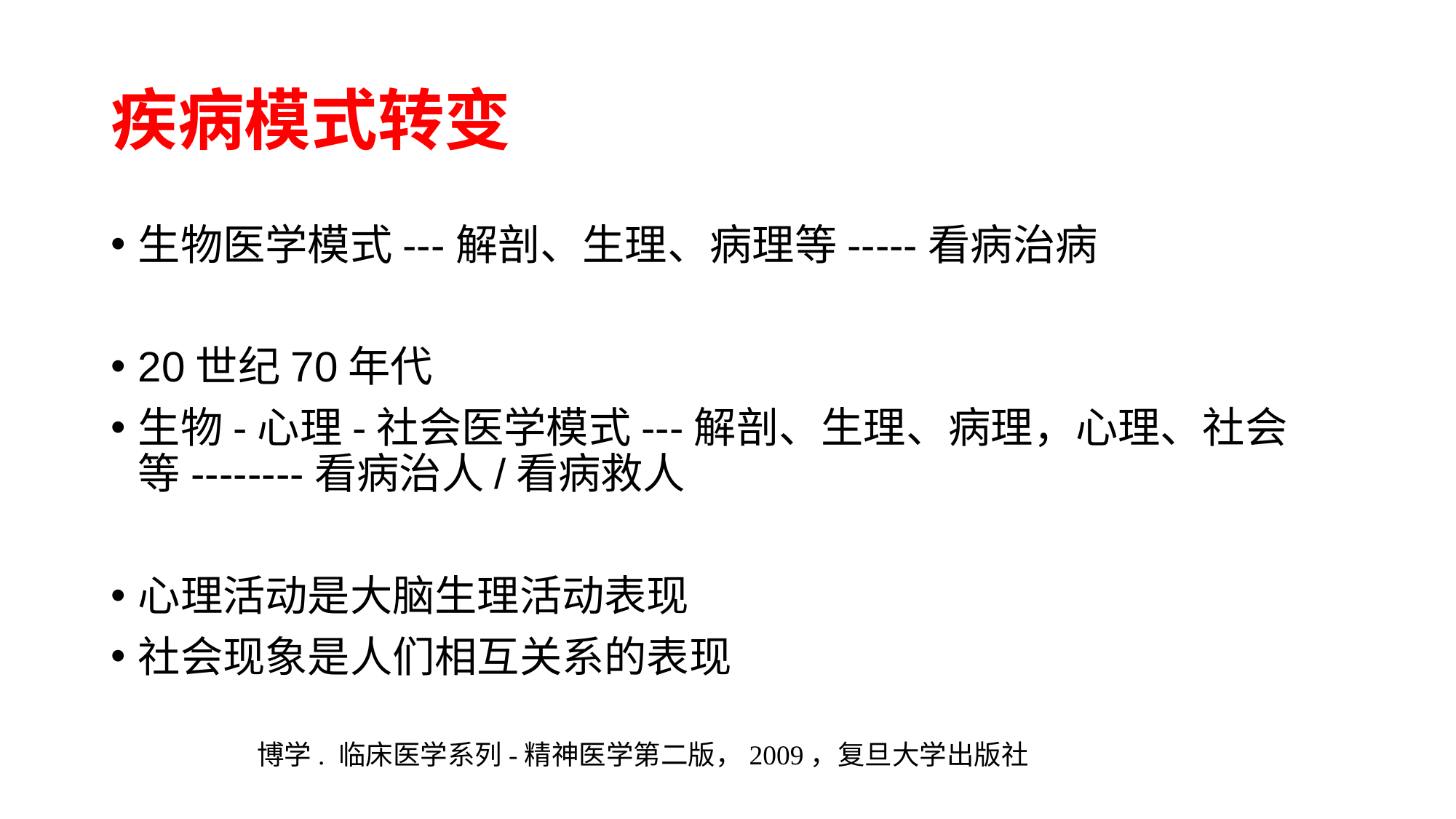

# 疾病模式转变
生物医学模式---解剖、生理、病理等-----看病治病

20世纪70年代
生物-心理-社会医学模式---解剖、生理、病理，心理、社会等--------看病治人/看病救人

心理活动是大脑生理活动表现
社会现象是人们相互关系的表现

博学. 临床医学系列-精神医学第二版，2009，复旦大学出版社